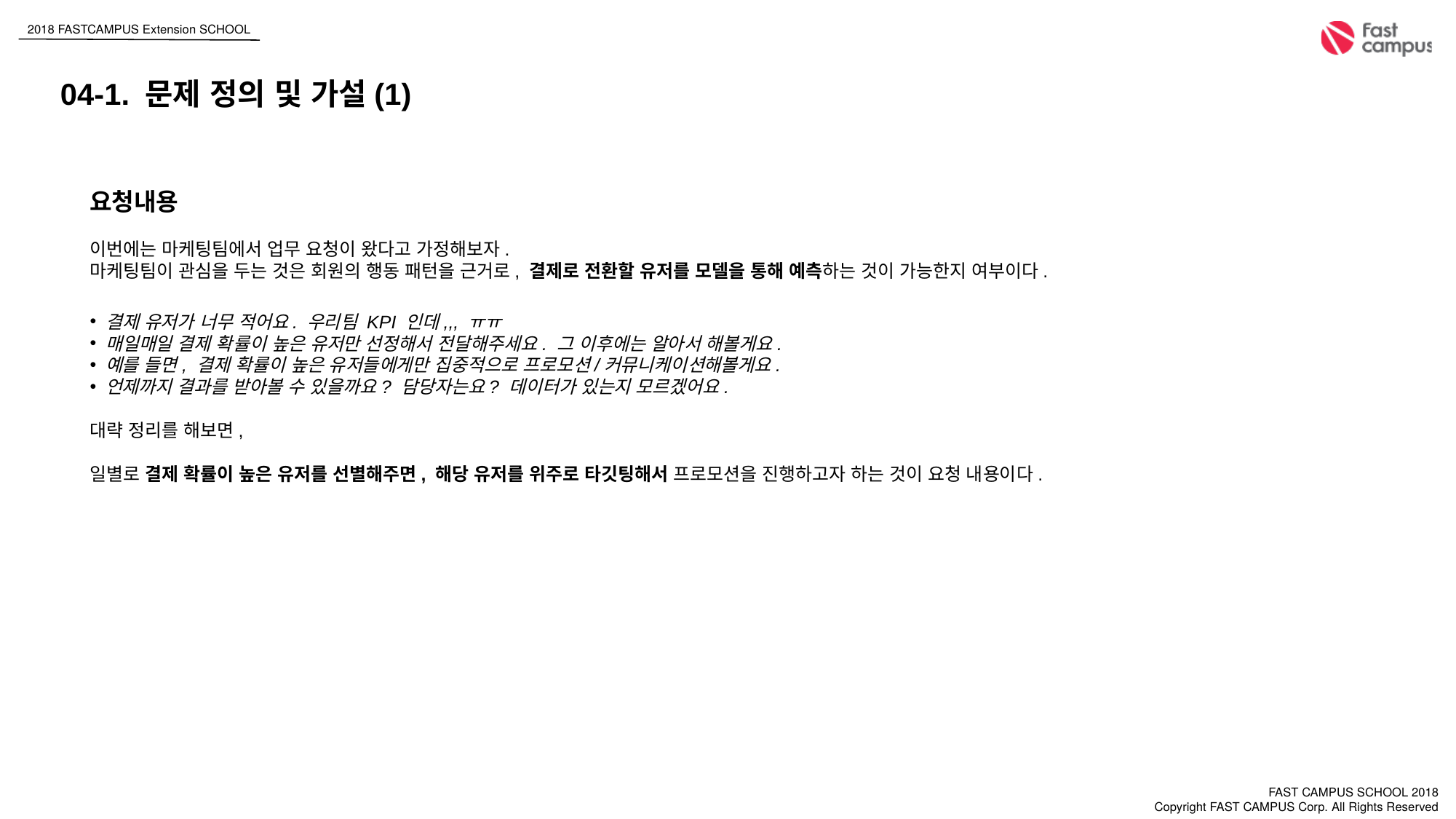

04-1. 문제 정의 및 가설(1)
요청내용

이번에는 마케팅팀에서 업무 요청이 왔다고 가정해보자.
마케팅팀이 관심을 두는 것은 회원의 행동 패턴을 근거로, 결제로 전환할 유저를 모델을 통해 예측하는 것이 가능한지 여부이다.

 결제 유저가 너무 적어요. 우리팀 KPI 인데,,, ㅠㅠ
 매일매일 결제 확률이 높은 유저만 선정해서 전달해주세요. 그 이후에는 알아서 해볼게요.
 예를 들면, 결제 확률이 높은 유저들에게만 집중적으로 프로모션/커뮤니케이션해볼게요.
 언제까지 결과를 받아볼 수 있을까요? 담당자는요? 데이터가 있는지 모르겠어요.
대략 정리를 해보면,

일별로 결제 확률이 높은 유저를 선별해주면, 해당 유저를 위주로 타깃팅해서 프로모션을 진행하고자 하는 것이 요청 내용이다.